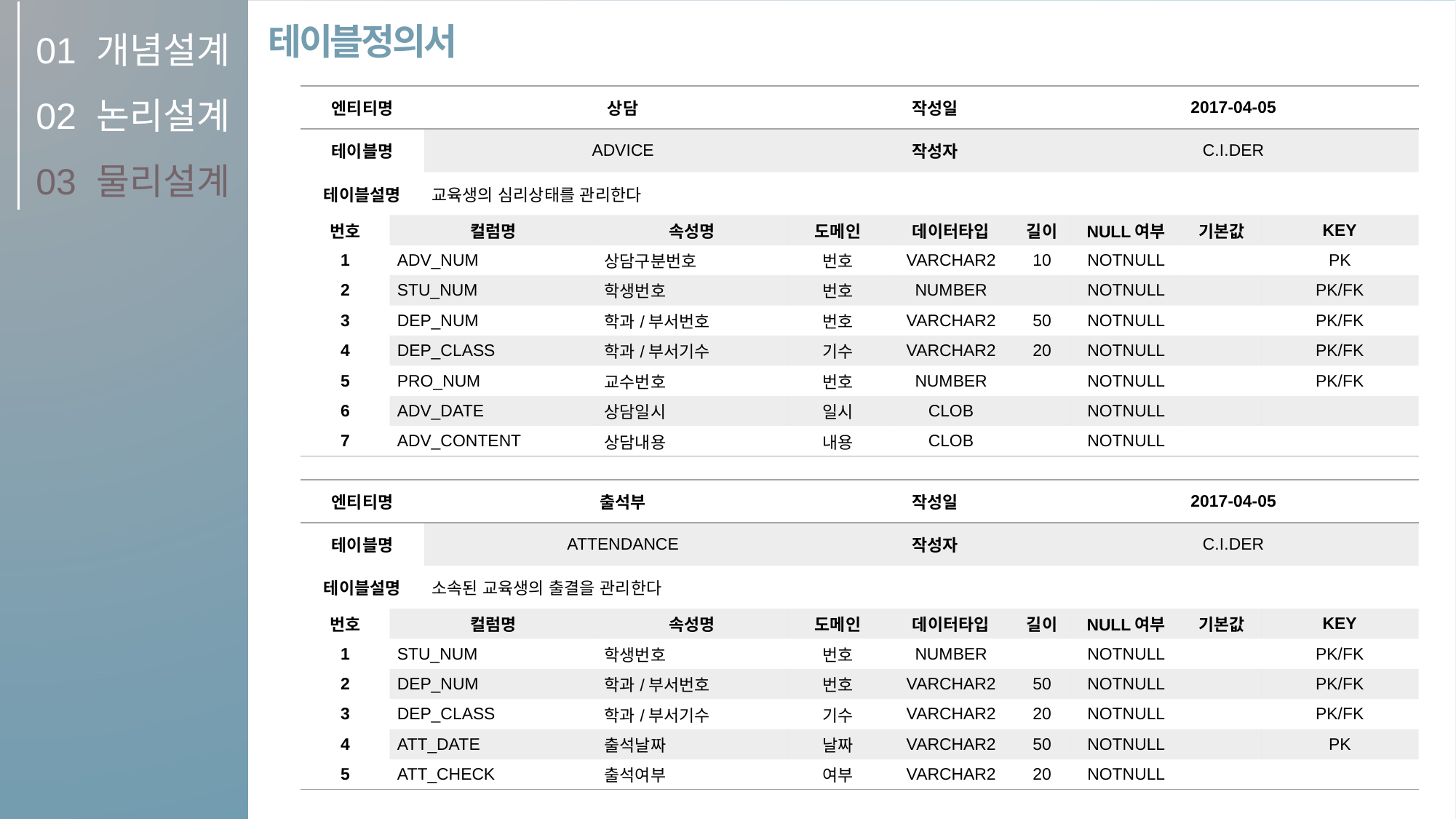

01
02
03
개념설계
논리설계
물리설계

테이블정의서
| 엔티티명 |  | 상담 |  |  | 작성일 |  |  | 2017-04-05 |  |  |  |
| --- | --- | --- | --- | --- | --- | --- | --- | --- | --- | --- | --- |
| 테이블명 |  | ADVICE |  |  | 작성자 |  |  | C.I.DER |  |  |  |
| 테이블설명 |  | 교육생의 심리상태를 관리한다 |  |  |  |  |  |  |  |  |  |
| 번호 | 컬럼명 |  | 속성명 | 도메인 |  | 데이터타입 | 길이 |  | NULL여부 | 기본값 | KEY |
| 1 | ADV\_NUM |  | 상담구분번호 | 번호 |  | VARCHAR2 | 10 |  | NOTNULL |  | PK |
| 2 | STU\_NUM |  | 학생번호 | 번호 |  | NUMBER |  |  | NOTNULL |  | PK/FK |
| 3 | DEP\_NUM |  | 학과/부서번호 | 번호 |  | VARCHAR2 | 50 |  | NOTNULL |  | PK/FK |
| 4 | DEP\_CLASS |  | 학과/부서기수 | 기수 |  | VARCHAR2 | 20 |  | NOTNULL |  | PK/FK |
| 5 | PRO\_NUM |  | 교수번호 | 번호 |  | NUMBER |  |  | NOTNULL |  | PK/FK |
| 6 | ADV\_DATE |  | 상담일시 | 일시 |  | CLOB |  |  | NOTNULL |  |  |
| 7 | ADV\_CONTENT |  | 상담내용 | 내용 |  | CLOB |  |  | NOTNULL |  |  |
| 엔티티명 |  | 출석부 |  |  | 작성일 |  |  | 2017-04-05 |  |  |  |
| --- | --- | --- | --- | --- | --- | --- | --- | --- | --- | --- | --- |
| 테이블명 |  | ATTENDANCE |  |  | 작성자 |  |  | C.I.DER |  |  |  |
| 테이블설명 |  | 소속된 교육생의 출결을 관리한다 |  |  |  |  |  |  |  |  |  |
| 번호 | 컬럼명 |  | 속성명 | 도메인 |  | 데이터타입 | 길이 |  | NULL여부 | 기본값 | KEY |
| 1 | STU\_NUM |  | 학생번호 | 번호 |  | NUMBER |  |  | NOTNULL |  | PK/FK |
| 2 | DEP\_NUM |  | 학과/부서번호 | 번호 |  | VARCHAR2 | 50 |  | NOTNULL |  | PK/FK |
| 3 | DEP\_CLASS |  | 학과/부서기수 | 기수 |  | VARCHAR2 | 20 |  | NOTNULL |  | PK/FK |
| 4 | ATT\_DATE |  | 출석날짜 | 날짜 |  | VARCHAR2 | 50 |  | NOTNULL |  | PK |
| 5 | ATT\_CHECK |  | 출석여부 | 여부 |  | VARCHAR2 | 20 |  | NOTNULL |  |  |